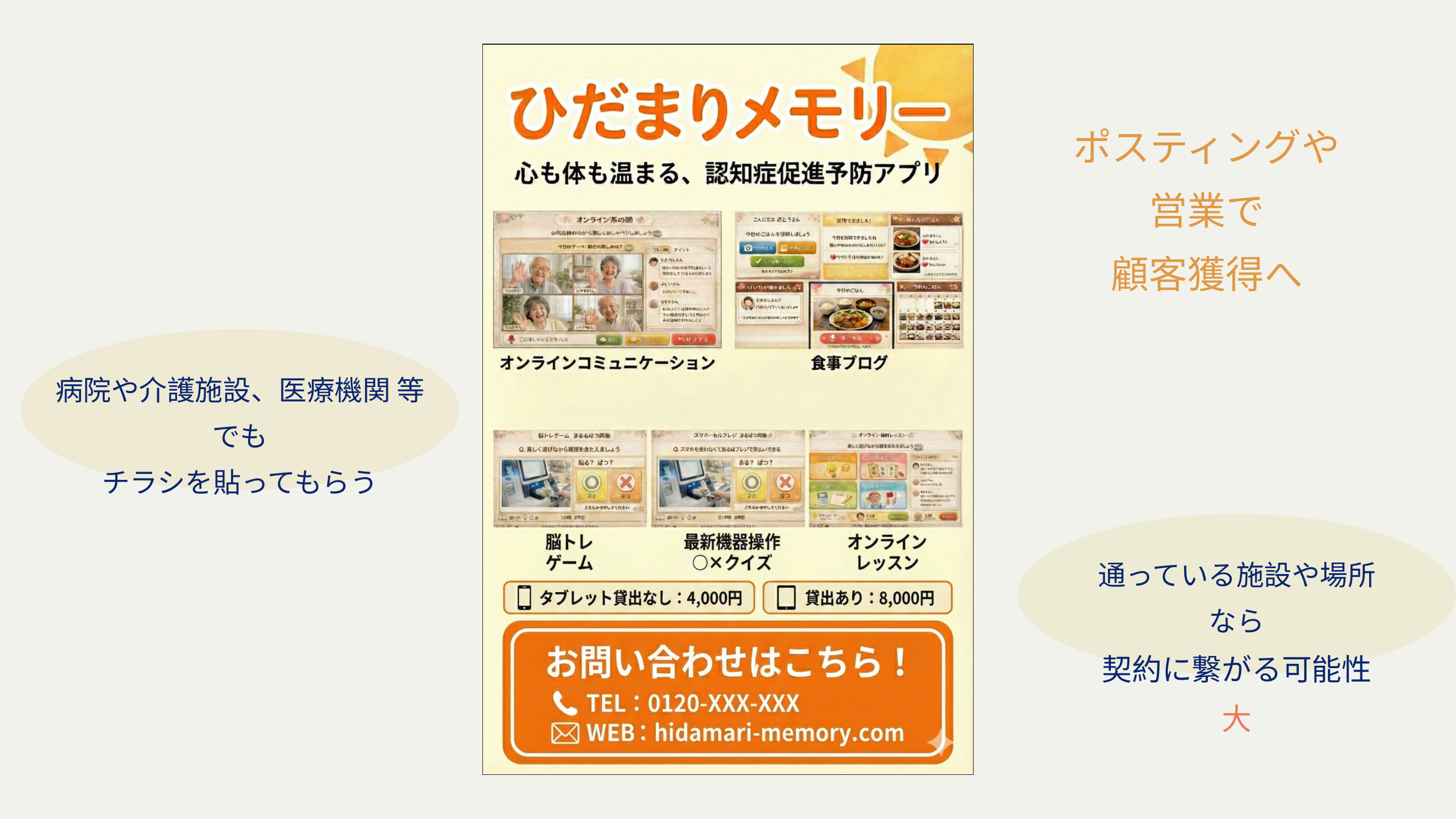

ポスティングや営業で
顧客獲得へ

病院や介護施設、医療機関 等でも
チラシを貼ってもらう

通っている施設や場所なら
契約に繋がる可能性大